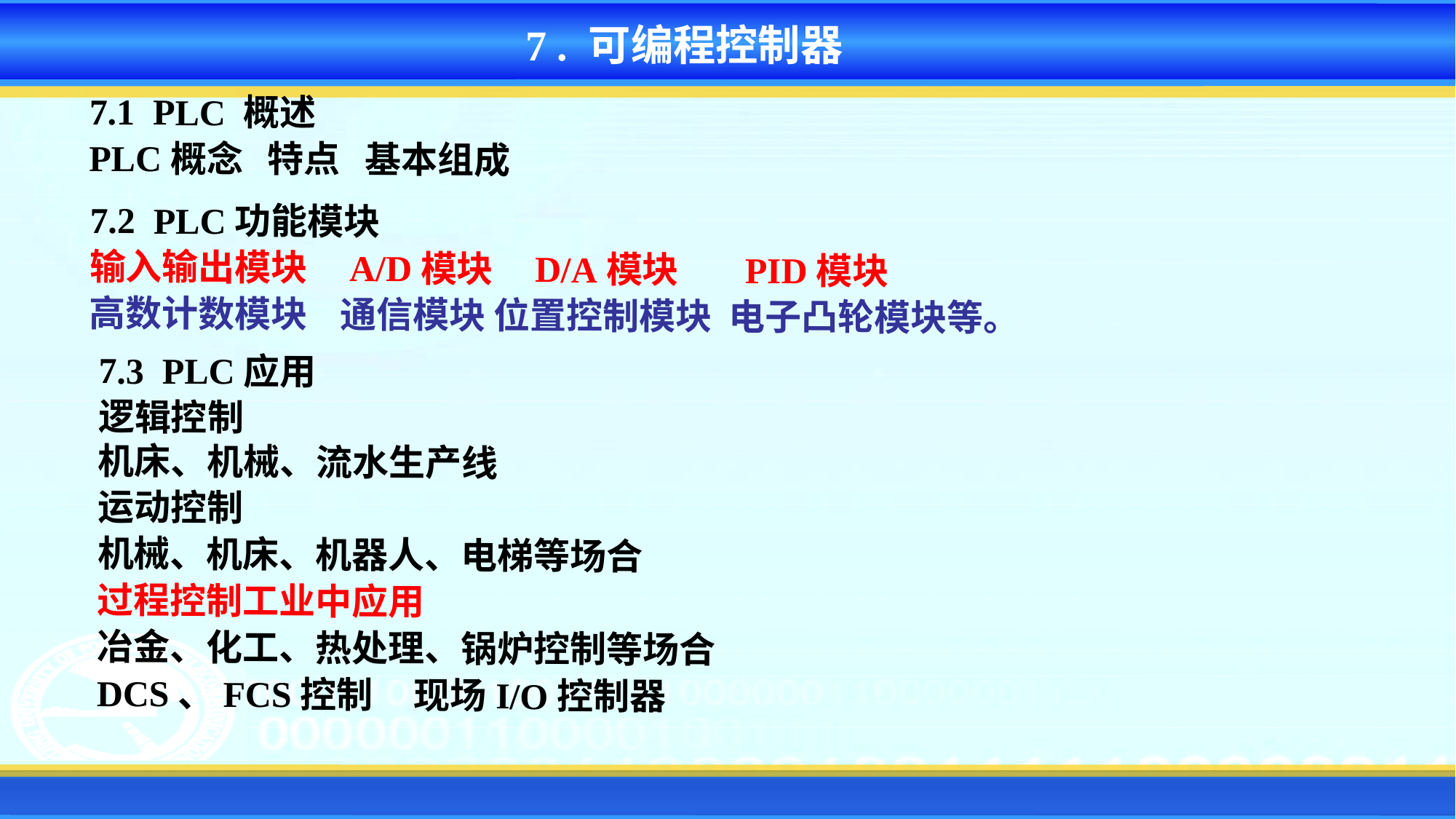

7 . 可编程控制器
7.1  PLC 概述
PLC概念   特点   基本组成

7.2  PLC功能模块
输入输出模块    A/D模块    D/A模块       PID模块
高数计数模块    通信模块 位置控制模块  电子凸轮模块等。
7.3  PLC应用
逻辑控制
机床、机械、流水生产线
运动控制
机械、机床、机器人、电梯等场合
过程控制工业中应用
冶金、化工、热处理、锅炉控制等场合
DCS、FCS控制     现场I/O控制器